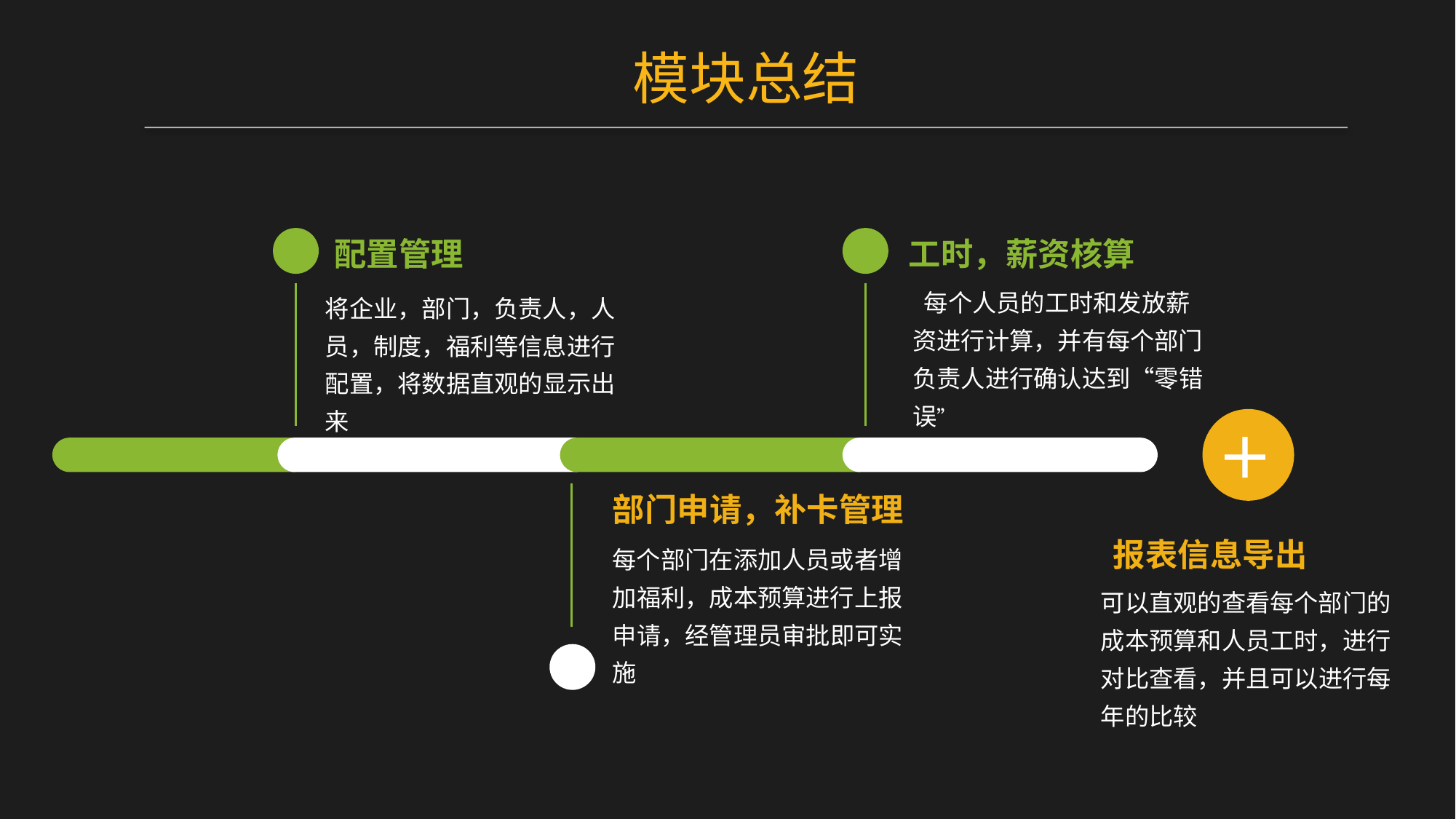

模块总结

配置管理
工时，薪资核算
 每个人员的工时和发放薪资进行计算，并有每个部门负责人进行确认达到“零错误”
将企业，部门，负责人，人员，制度，福利等信息进行配置，将数据直观的显示出来
+

部门申请，补卡管理
报表信息导出
每个部门在添加人员或者增加福利，成本预算进行上报申请，经管理员审批即可实施
可以直观的查看每个部门的成本预算和人员工时，进行对比查看，并且可以进行每年的比较